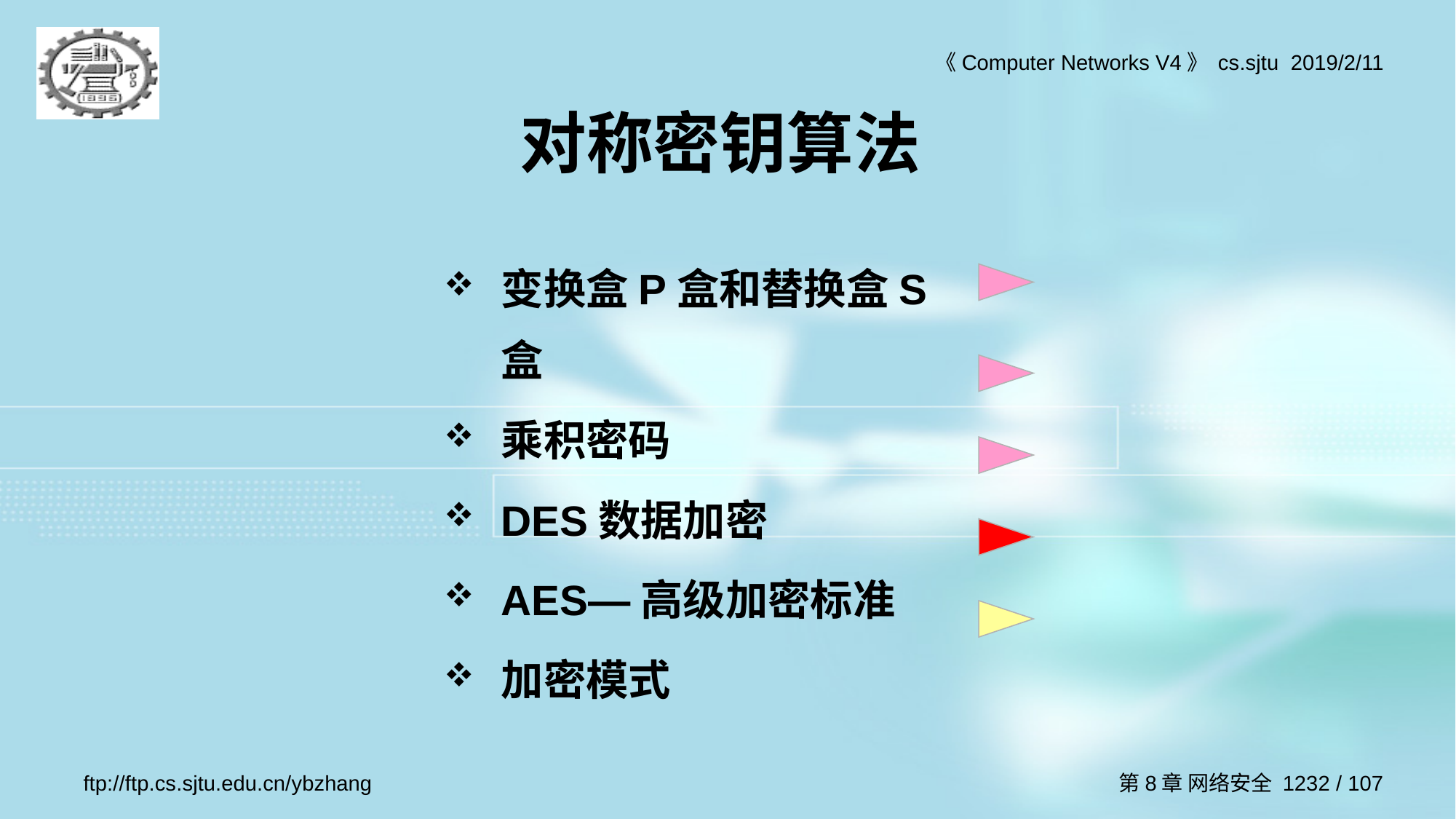

# 对称密钥算法
变换盒P盒和替换盒S盒
乘积密码
DES数据加密
AES—高级加密标准
加密模式